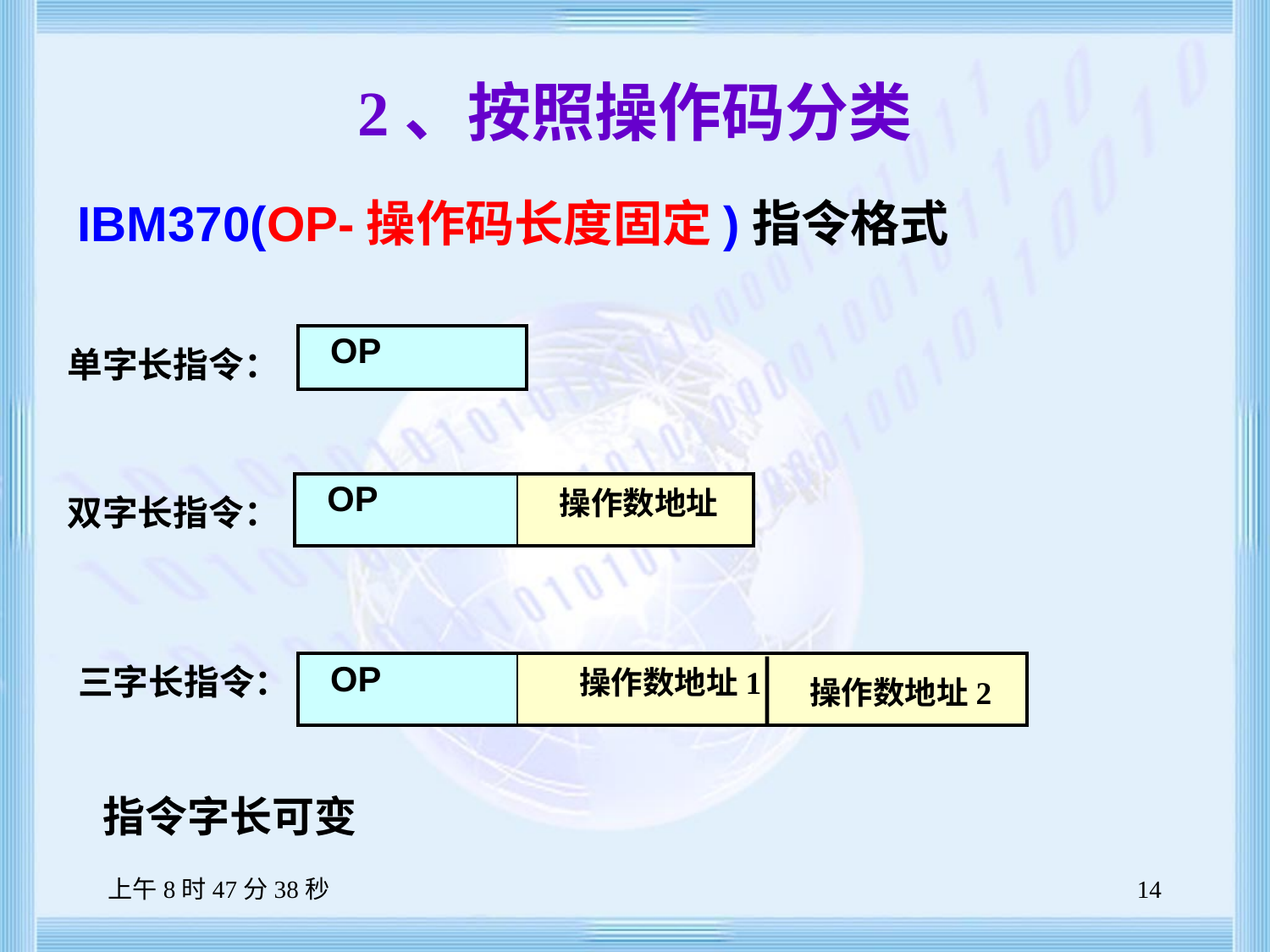

2、按照操作码分类
IBM370(OP-操作码长度固定)指令格式
| OP |
| --- |
单字长指令：
| OP |  |
| --- | --- |
操作数地址
双字长指令：

三字长指令：

| OP |  |
| --- | --- |
操作数地址1

操作数地址2
指令字长可变
上午8时47分38秒
14